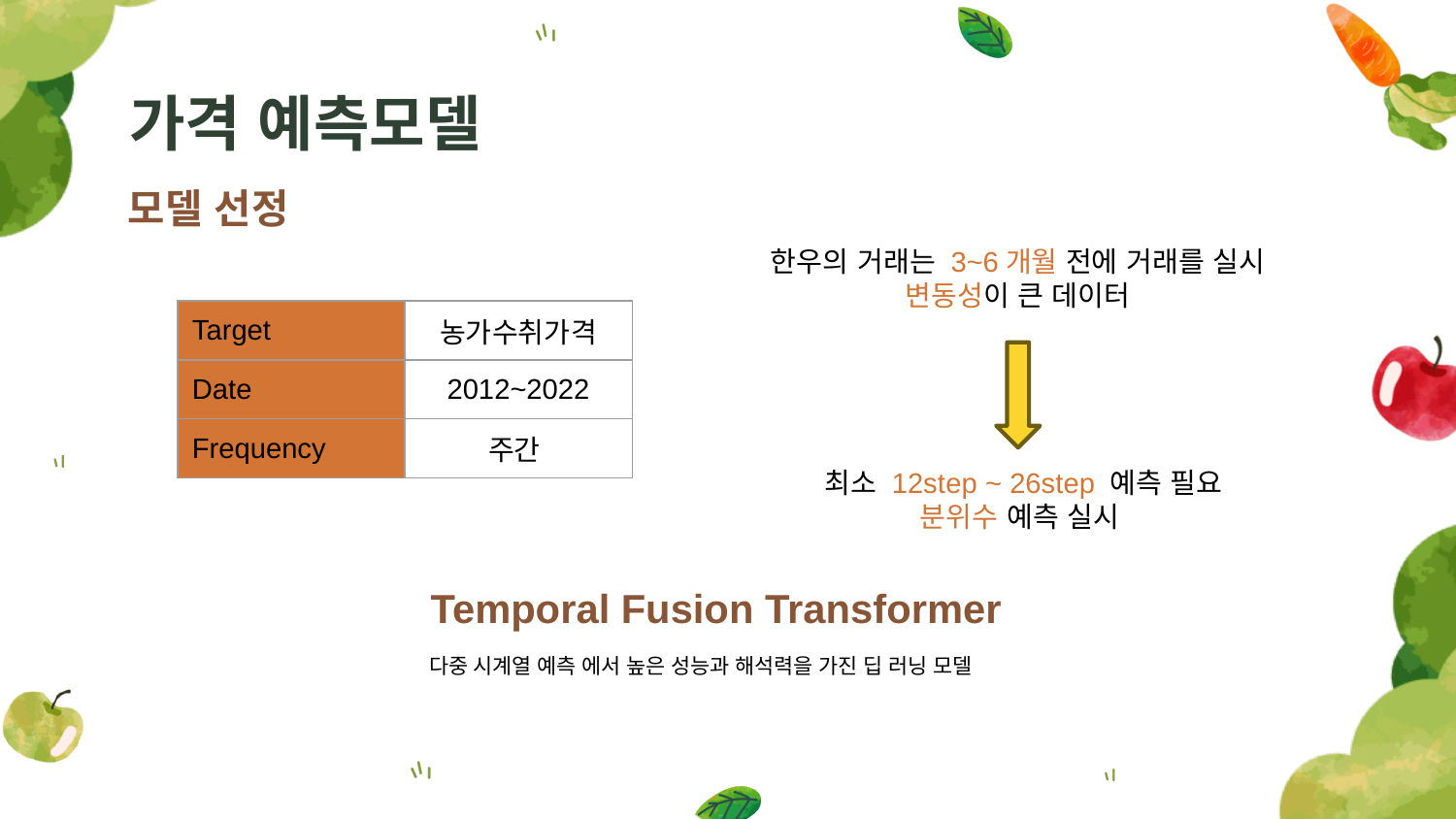

# 가격 예측모델
모델 선정
한우의 거래는 3~6개월 전에 거래를 실시
변동성이 큰 데이터
| Target | 농가수취가격 |
| --- | --- |
| Date | 2012~2022 |
| Frequency | 주간 |

최소 12step ~ 26step 예측 필요
분위수 예측 실시
Temporal Fusion Transformer
다중 시계열 예측 에서 높은 성능과 해석력을 가진 딥 러닝 모델